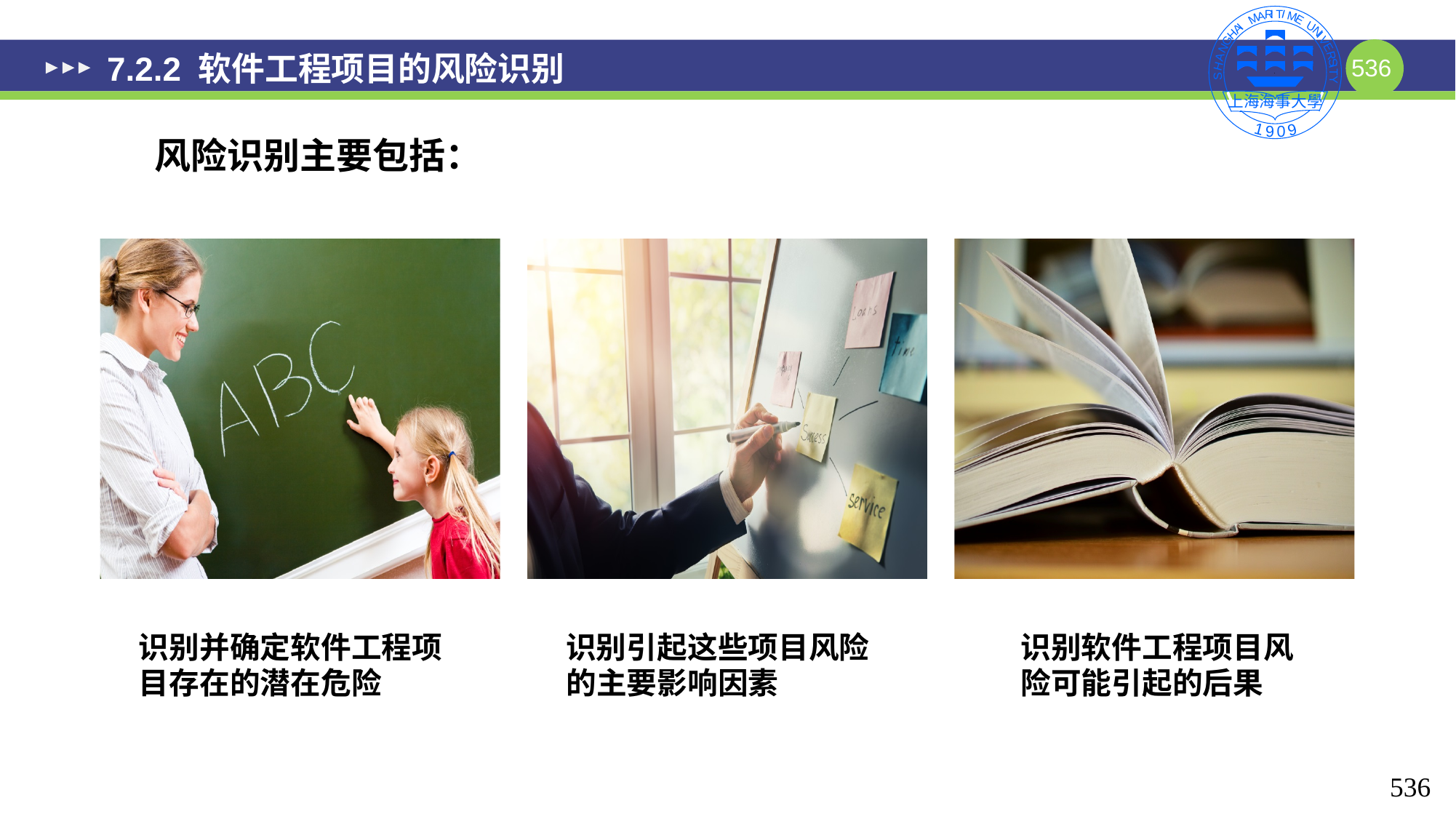

# 7.2.2 软件工程项目的风险识别
风险识别主要包括：

识别并确定软件工程项目存在的潜在危险
识别引起这些项目风险的主要影响因素
识别软件工程项目风险可能引起的后果
536
536